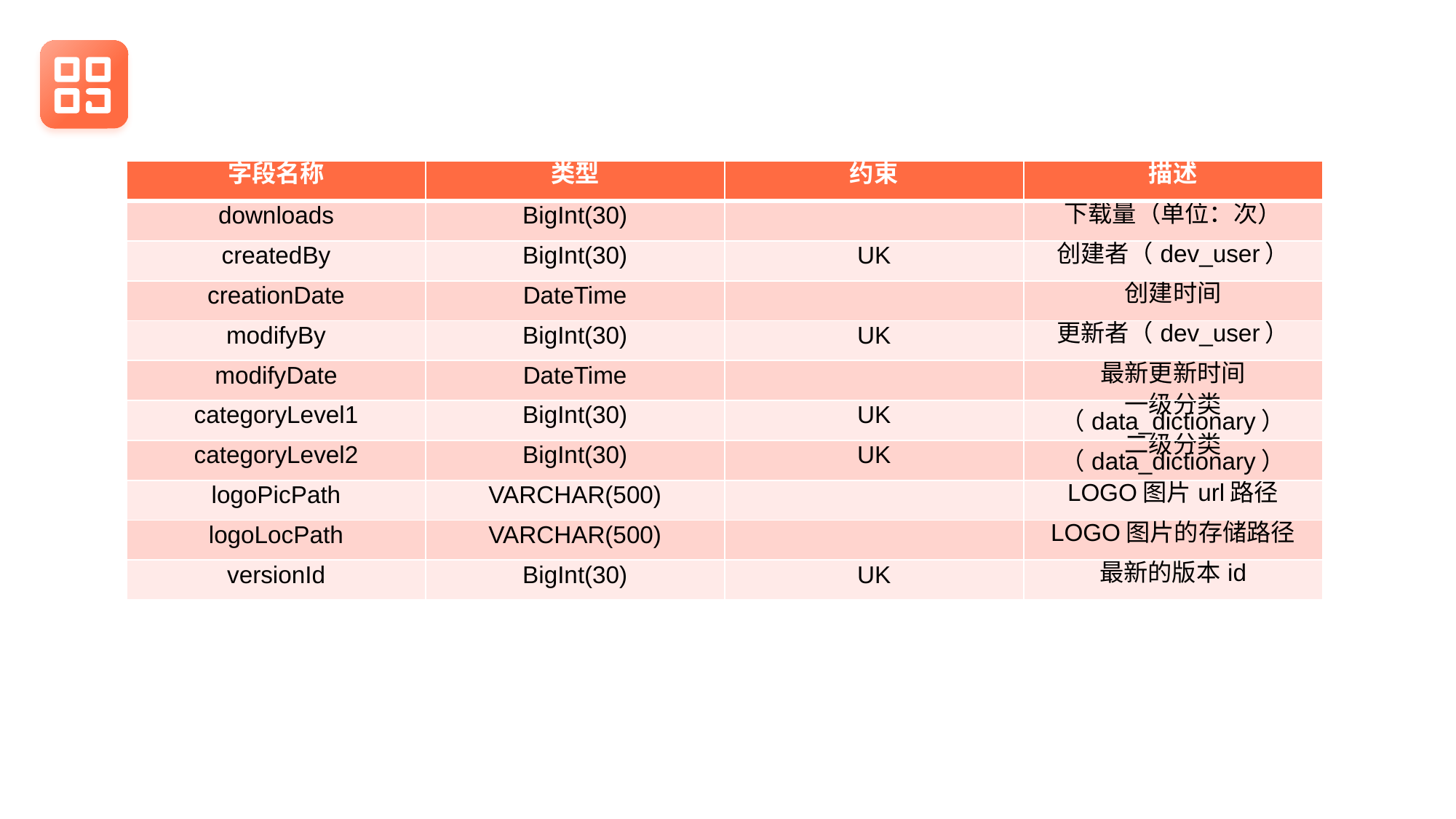

| 字段名称 | 类型 | 约束 | 描述 |
| --- | --- | --- | --- |
| downloads | BigInt(30) |  | 下载量（单位：次） |
| createdBy | BigInt(30) | UK | 创建者（dev\_user） |
| creationDate | DateTime |  | 创建时间 |
| modifyBy | BigInt(30) | UK | 更新者（dev\_user） |
| modifyDate | DateTime |  | 最新更新时间 |
| categoryLevel1 | BigInt(30) | UK | 一级分类（data\_dictionary） |
| categoryLevel2 | BigInt(30) | UK | 二级分类（data\_dictionary） |
| logoPicPath | VARCHAR(500) |  | LOGO图片url路径 |
| logoLocPath | VARCHAR(500) |  | LOGO图片的存储路径 |
| versionId | BigInt(30) | UK | 最新的版本id |